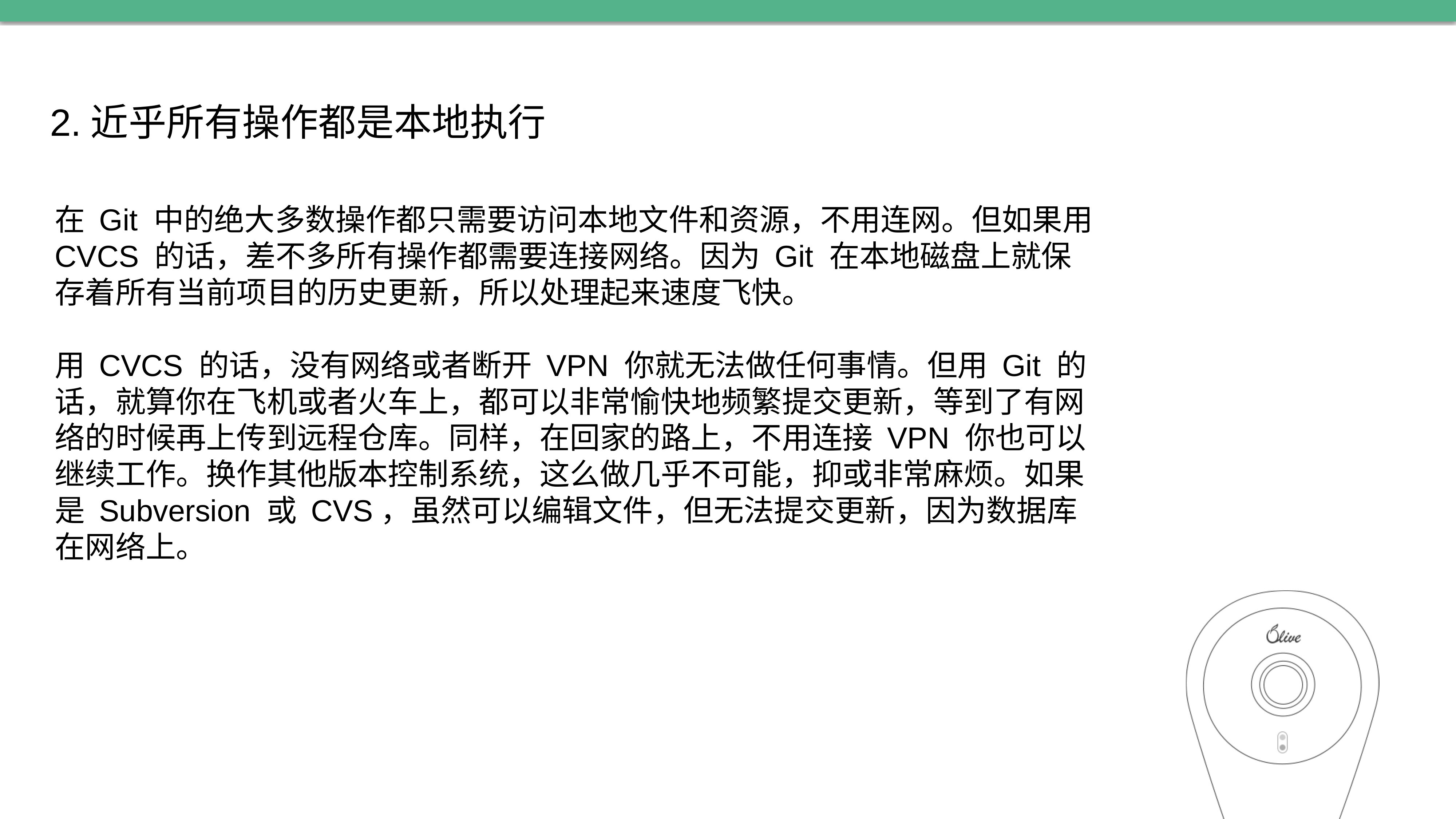

2.近乎所有操作都是本地执行
在 Git 中的绝大多数操作都只需要访问本地文件和资源，不用连网。但如果用 CVCS 的话，差不多所有操作都需要连接网络。因为 Git 在本地磁盘上就保存着所有当前项目的历史更新，所以处理起来速度飞快。

用 CVCS 的话，没有网络或者断开 VPN 你就无法做任何事情。但用 Git 的话，就算你在飞机或者火车上，都可以非常愉快地频繁提交更新，等到了有网络的时候再上传到远程仓库。同样，在回家的路上，不用连接 VPN 你也可以继续工作。换作其他版本控制系统，这么做几乎不可能，抑或非常麻烦。如果是 Subversion 或 CVS，虽然可以编辑文件，但无法提交更新，因为数据库在网络上。